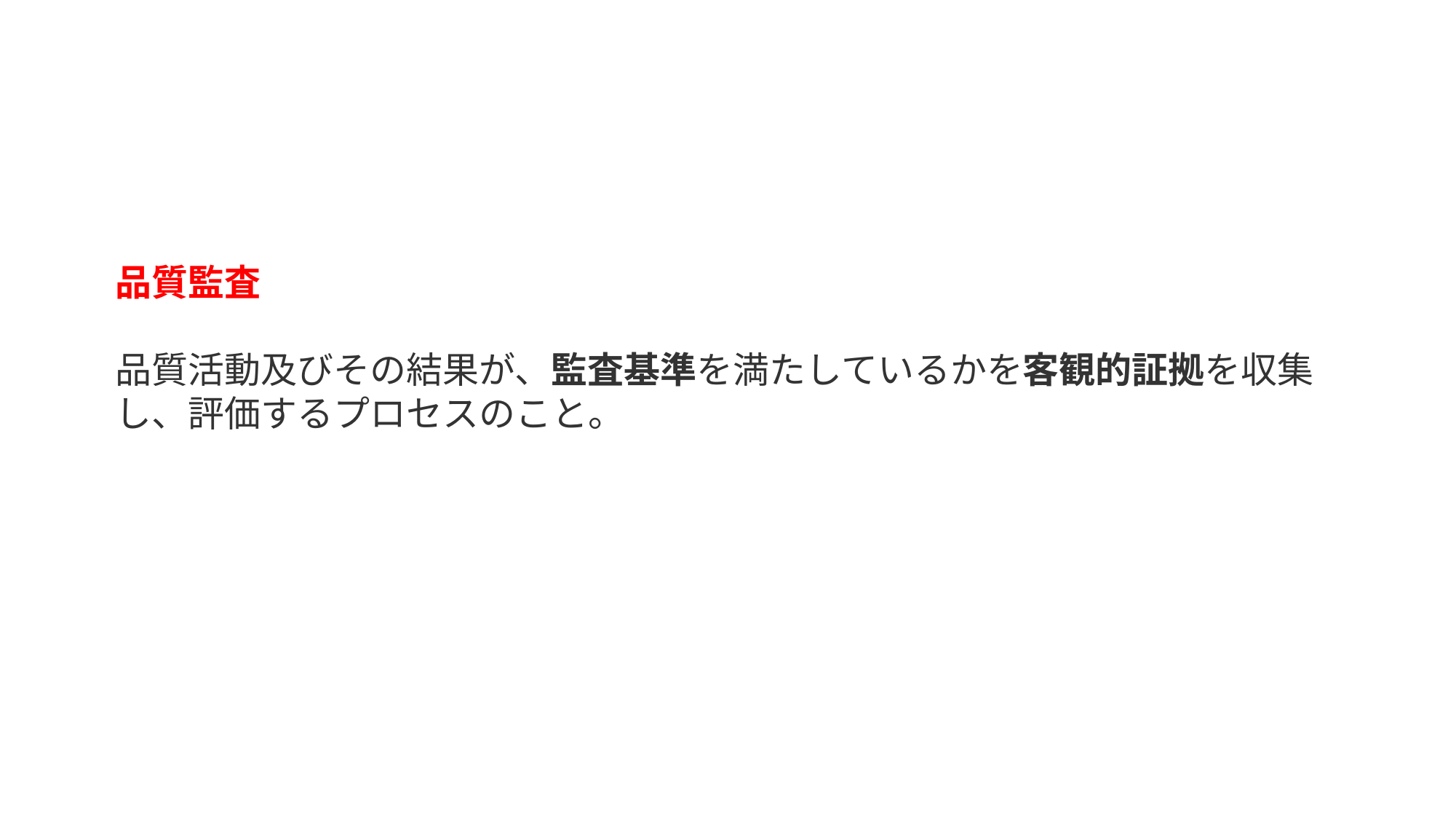

品質監査

品質活動及びその結果が、監査基準を満たしているかを客観的証拠を収集し、評価するプロセスのこと。